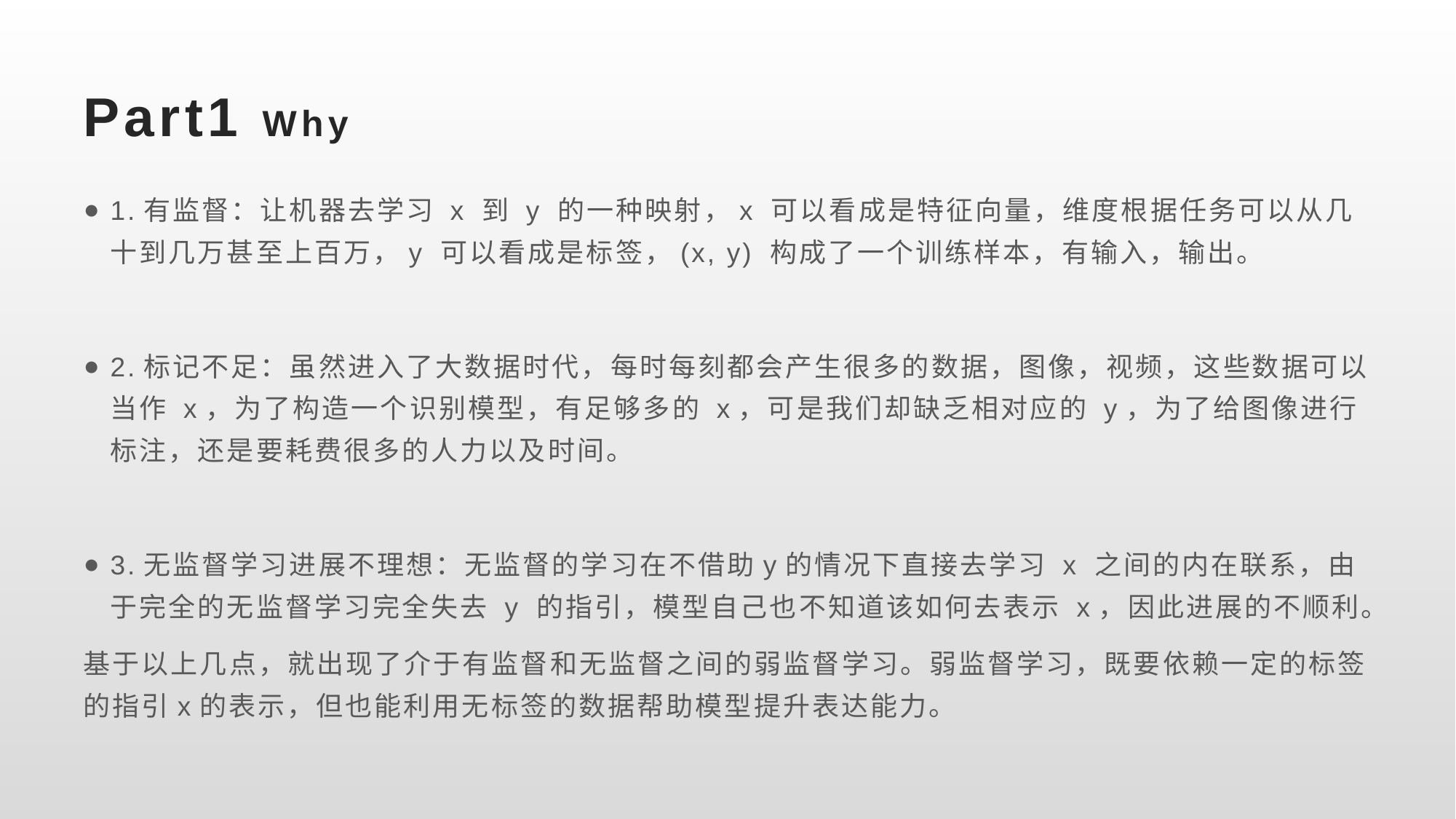

# Part1 Why
1.有监督：让机器去学习 x 到 y 的一种映射，x 可以看成是特征向量，维度根据任务可以从几十到几万甚至上百万，y 可以看成是标签，(x, y) 构成了一个训练样本，有输入，输出。

2.标记不足：虽然进入了大数据时代，每时每刻都会产生很多的数据，图像，视频，这些数据可以当作 x，为了构造一个识别模型，有足够多的 x，可是我们却缺乏相对应的 y，为了给图像进行标注，还是要耗费很多的人力以及时间。

3.无监督学习进展不理想：无监督的学习在不借助y的情况下直接去学习 x 之间的内在联系，由于完全的无监督学习完全失去 y 的指引，模型自己也不知道该如何去表示 x，因此进展的不顺利。
基于以上几点，就出现了介于有监督和无监督之间的弱监督学习。弱监督学习，既要依赖一定的标签的指引x的表示，但也能利用无标签的数据帮助模型提升表达能力。